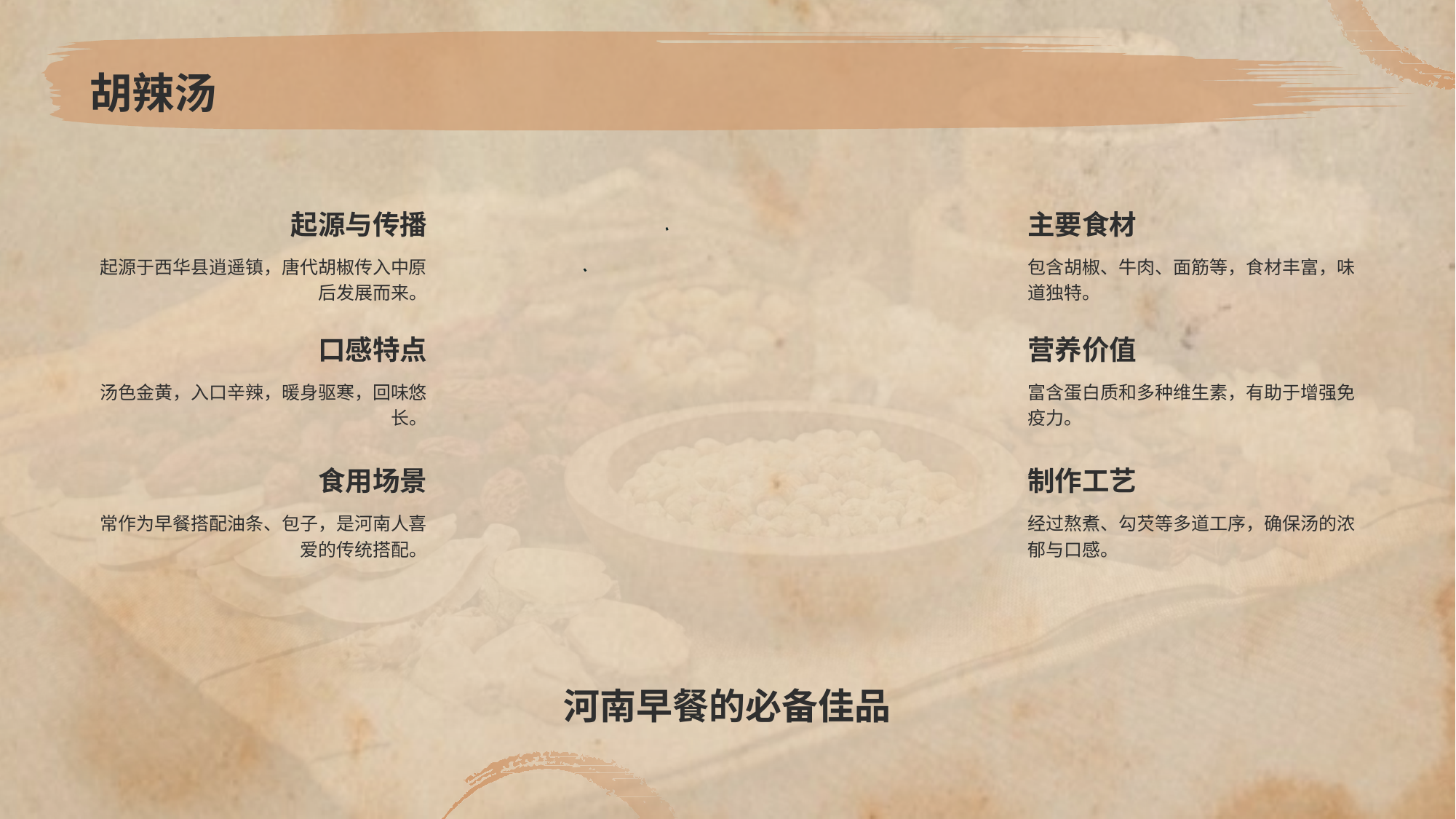

# 胡辣汤
起源与传播
起源于西华县逍遥镇，唐代胡椒传入中原后发展而来。
主要食材
包含胡椒、牛肉、面筋等，食材丰富，味道独特。

口感特点
汤色金黄，入口辛辣，暖身驱寒，回味悠长。
营养价值
富含蛋白质和多种维生素，有助于增强免疫力。
食用场景
常作为早餐搭配油条、包子，是河南人喜爱的传统搭配。
制作工艺
经过熬煮、勾芡等多道工序，确保汤的浓郁与口感。
河南早餐的必备佳品